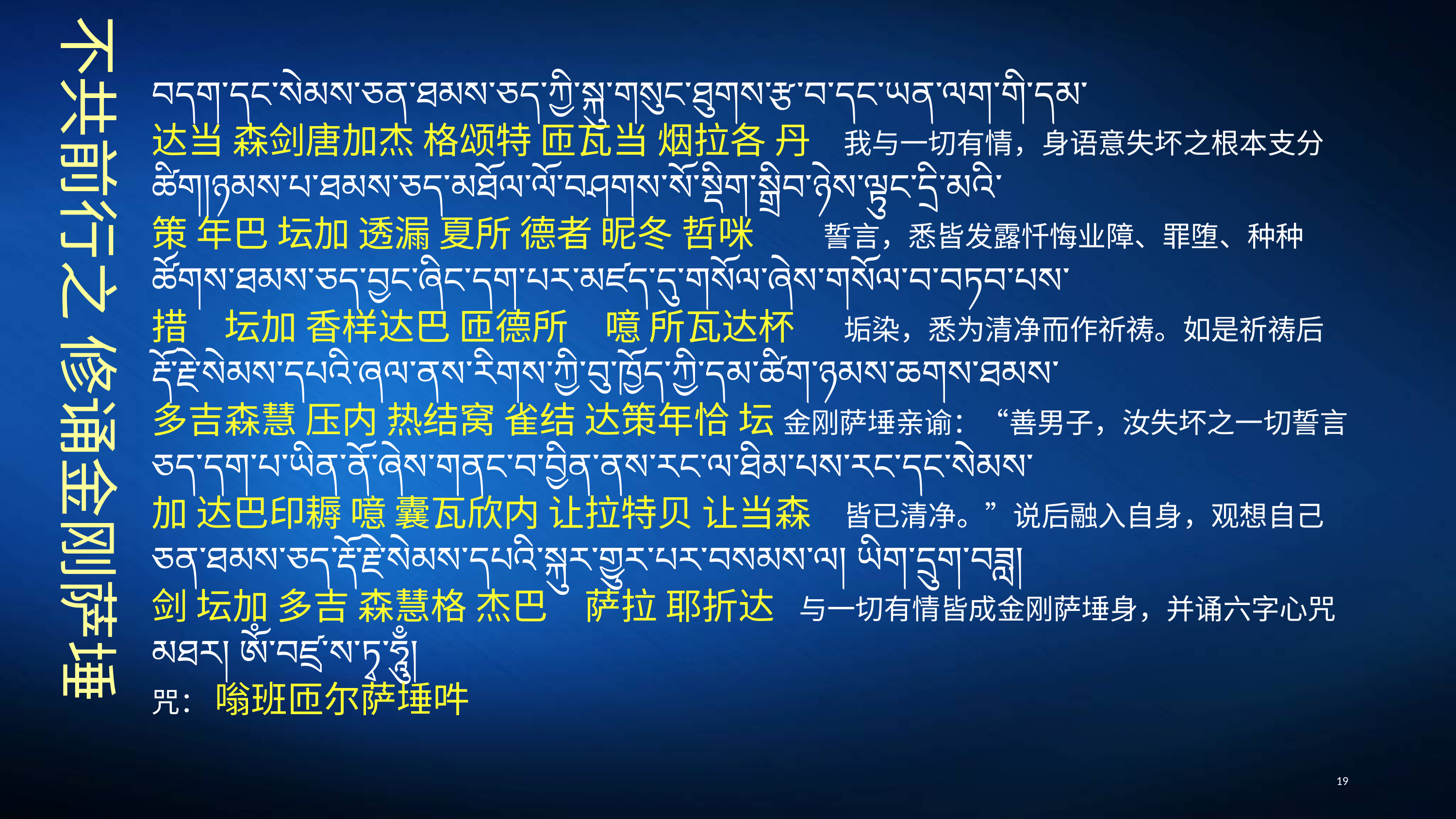

བདག་དང་སེམས་ཅན་ཐམས་ཅད་ཀྱི་སྐུ་གསུང་ཐུགས་རྩ་བ་དང་ཡན་ལག་གི་དམ་
达当 森剑唐加杰 格颂特 匝瓦当 烟拉各 丹    我与一切有情，身语意失坏之根本支分
ཚིག།ཉམས་པ་ཐམས་ཅད་མཐོལ་ལོ་བཤགས་སོ་སྡིག་སྒྲིབ་ཉེས་ལྟུང་དྲི་མའི་
策 年巴 坛加 透漏 夏所 德者 昵冬 哲咪　    誓言，悉皆发露忏悔业障、罪堕、种种
ཚོགས་ཐམས་ཅད་བྱང་ཞིང་དག་པར་མཛད་དུ་གསོལ་ཞེས་གསོལ་བ་བཏབ་པས་
措　坛加 香样达巴 匝德所　噫 所瓦达杯      垢染，悉为清净而作祈祷。如是祈祷后
རྡོ་རྗེ་སེམས་དཔའི་ཞལ་ནས་རིགས་ཀྱི་བུ་ཁྱོད་ཀྱི་དམ་ཚིག་ཉམས་ཆགས་ཐམས་
多吉森慧 压内 热结窝 雀结 达策年恰 坛 金刚萨埵亲谕：“善男子，汝失坏之一切誓言
ཅད་དག་པ་ཡིན་ནོ་ཞེས་གནང་བ་བྱིན་ནས་རང་ལ་ཐིམ་པས་རང་དང་སེམས་
加 达巴印耨 噫 囊瓦欣内 让拉特贝 让当森    皆已清净。”说后融入自身，观想自己
ཅན་ཐམས་ཅད་རྡོ་རྗེ་སེམས་དཔའི་སྐུར་གྱུར་པར་བསམས་ལ། ཡིག་དྲུག་བཟླ།
剑 坛加 多吉 森慧格 杰巴　萨拉 耶折达   与一切有情皆成金刚萨埵身，并诵六字心咒
མཐར། ཨོཾ་བཛྲ་ས་ཏྭ་ཧཱུྃ།
咒： 嗡班匝尔萨埵吽

# 不共前行之 修诵金刚萨埵
19